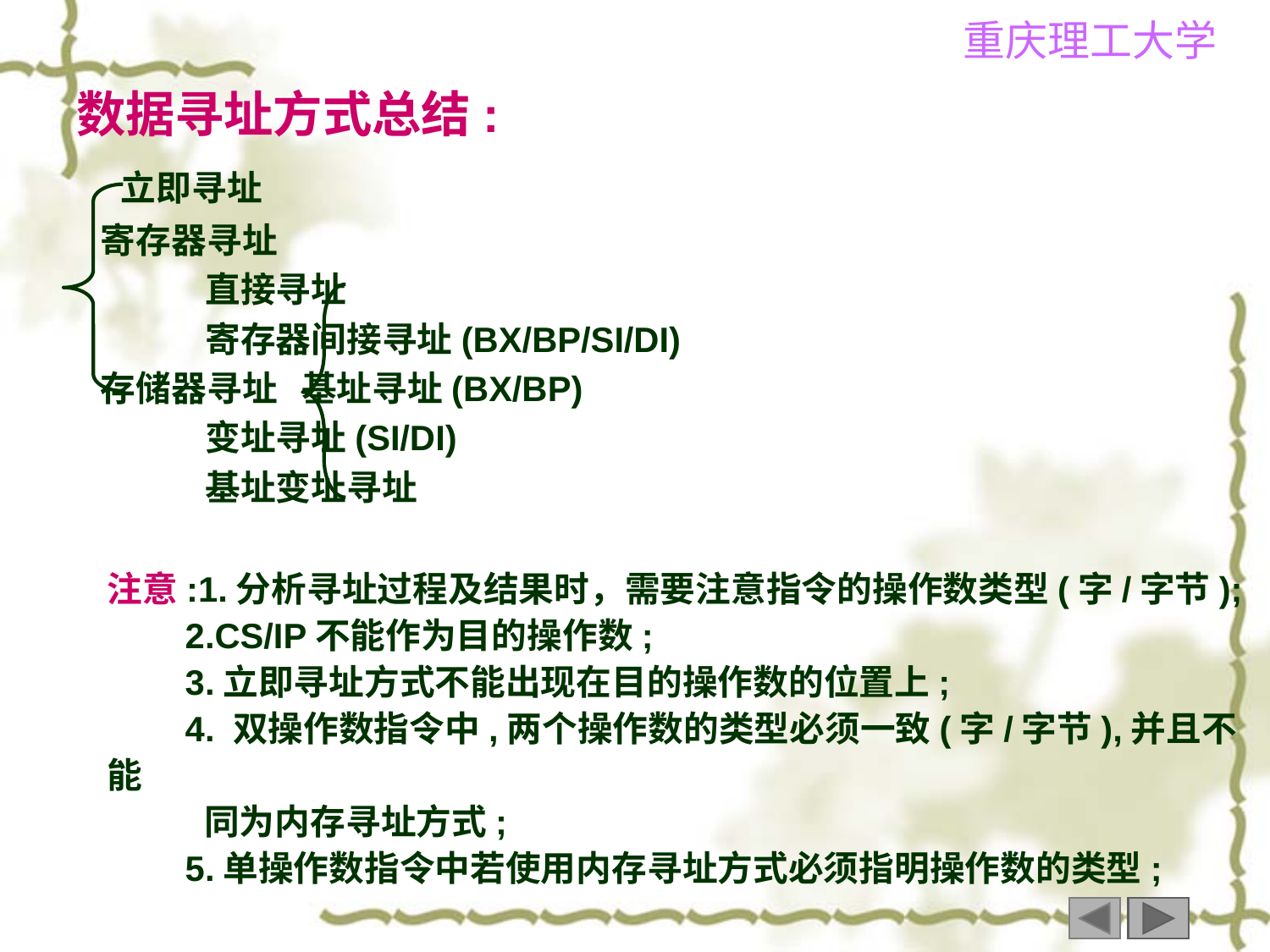

数据寻址方式总结:
   立即寻址
  寄存器寻址
               直接寻址
               寄存器间接寻址(BX/BP/SI/DI)
  存储器寻址   基址寻址(BX/BP)
               变址寻址(SI/DI)
               基址变址寻址

注意:1.分析寻址过程及结果时，需要注意指令的操作数类型(字/字节);
        2.CS/IP不能作为目的操作数;
        3.立即寻址方式不能出现在目的操作数的位置上;
        4. 双操作数指令中,两个操作数的类型必须一致(字/字节),并且不能
           同为内存寻址方式;
        5.单操作数指令中若使用内存寻址方式必须指明操作数的类型;